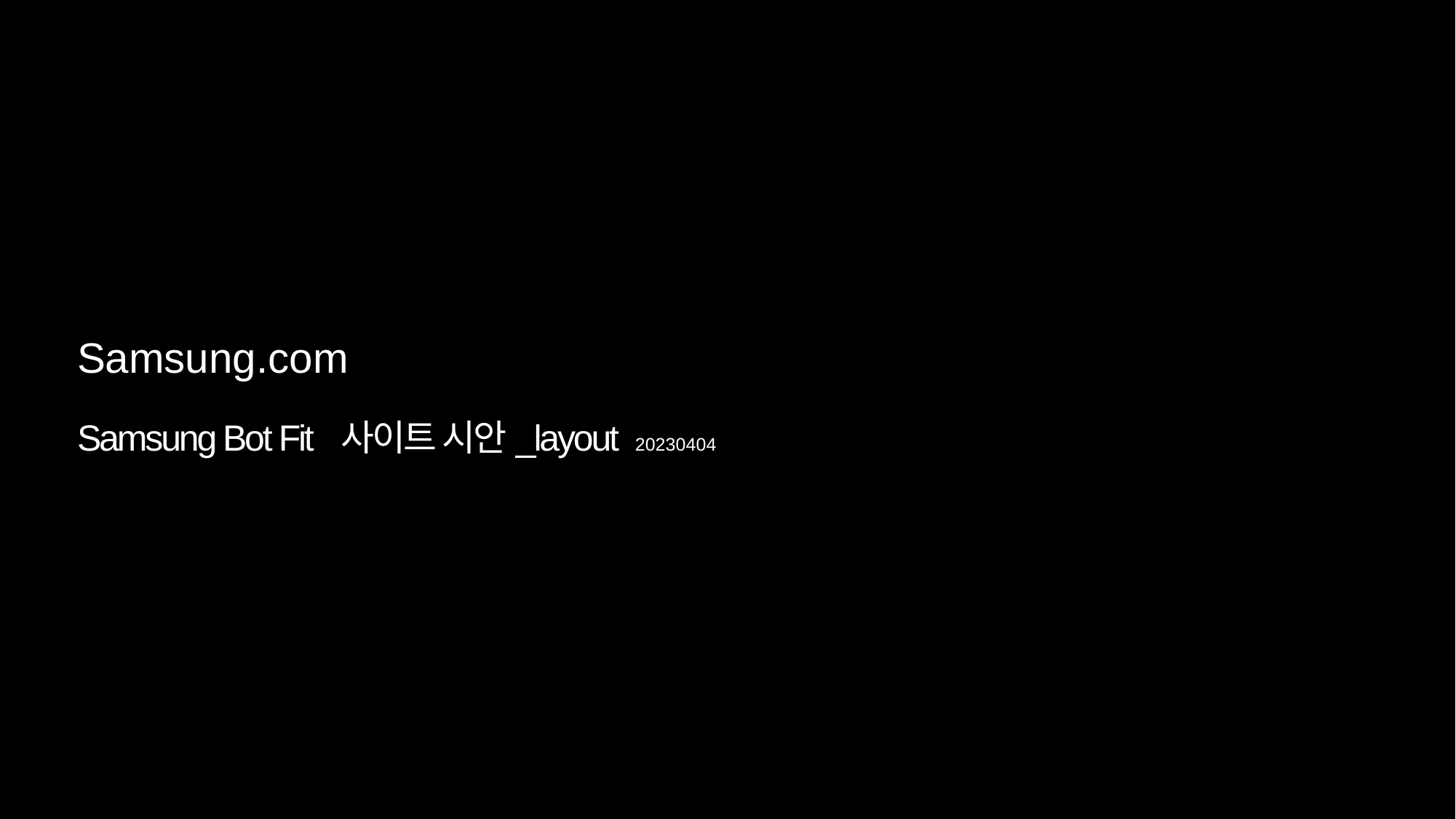

Samsung.com
Samsung Bot Fit  사이트 시안_layout  20230404